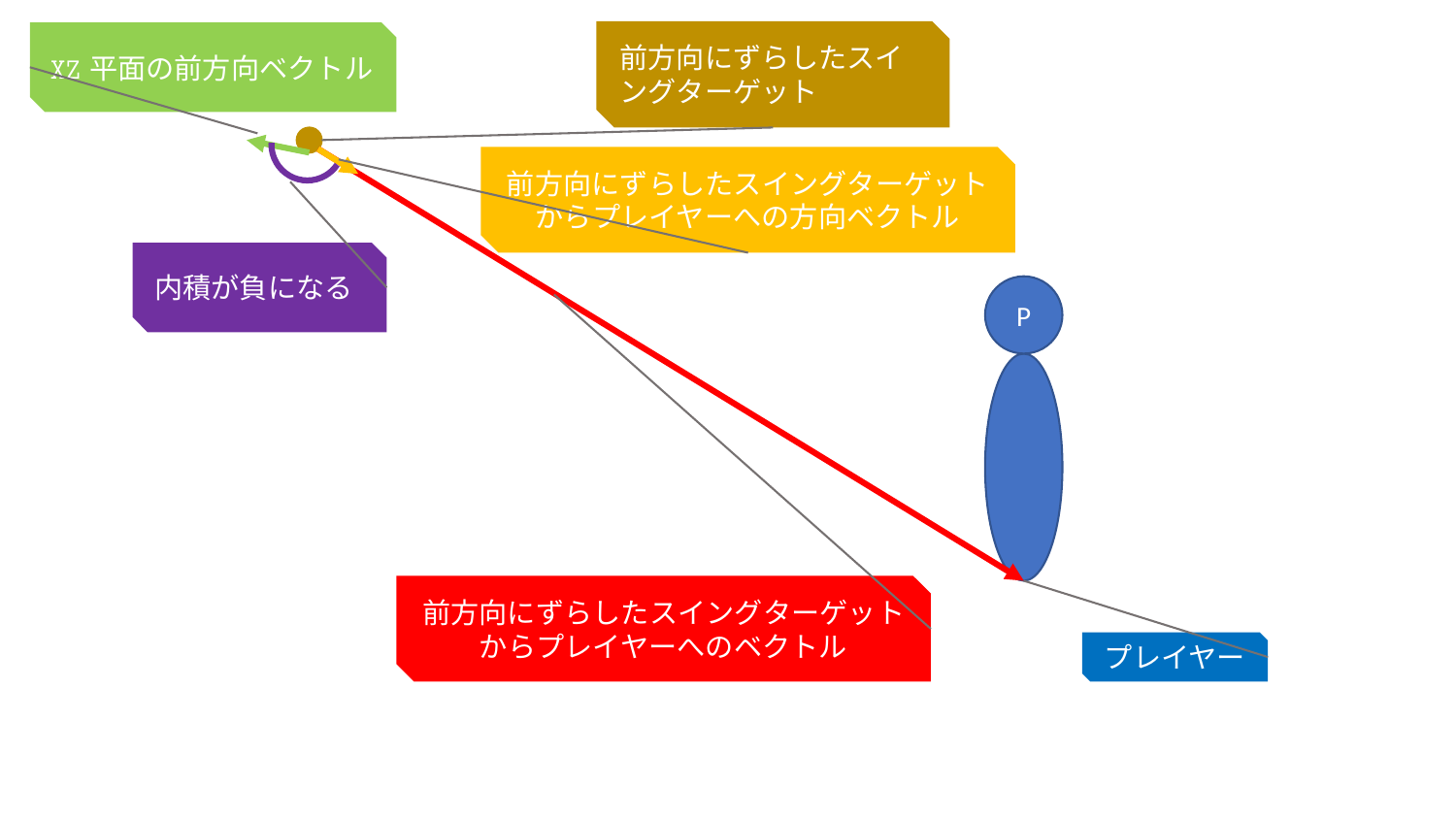

前方向にずらしたスイングターゲット
XZ平面の前方向ベクトル

前方向にずらしたスイングターゲットからプレイヤーへの方向ベクトル
内積が負になる
P

前方向にずらしたスイングターゲットからプレイヤーへのベクトル
プレイヤー